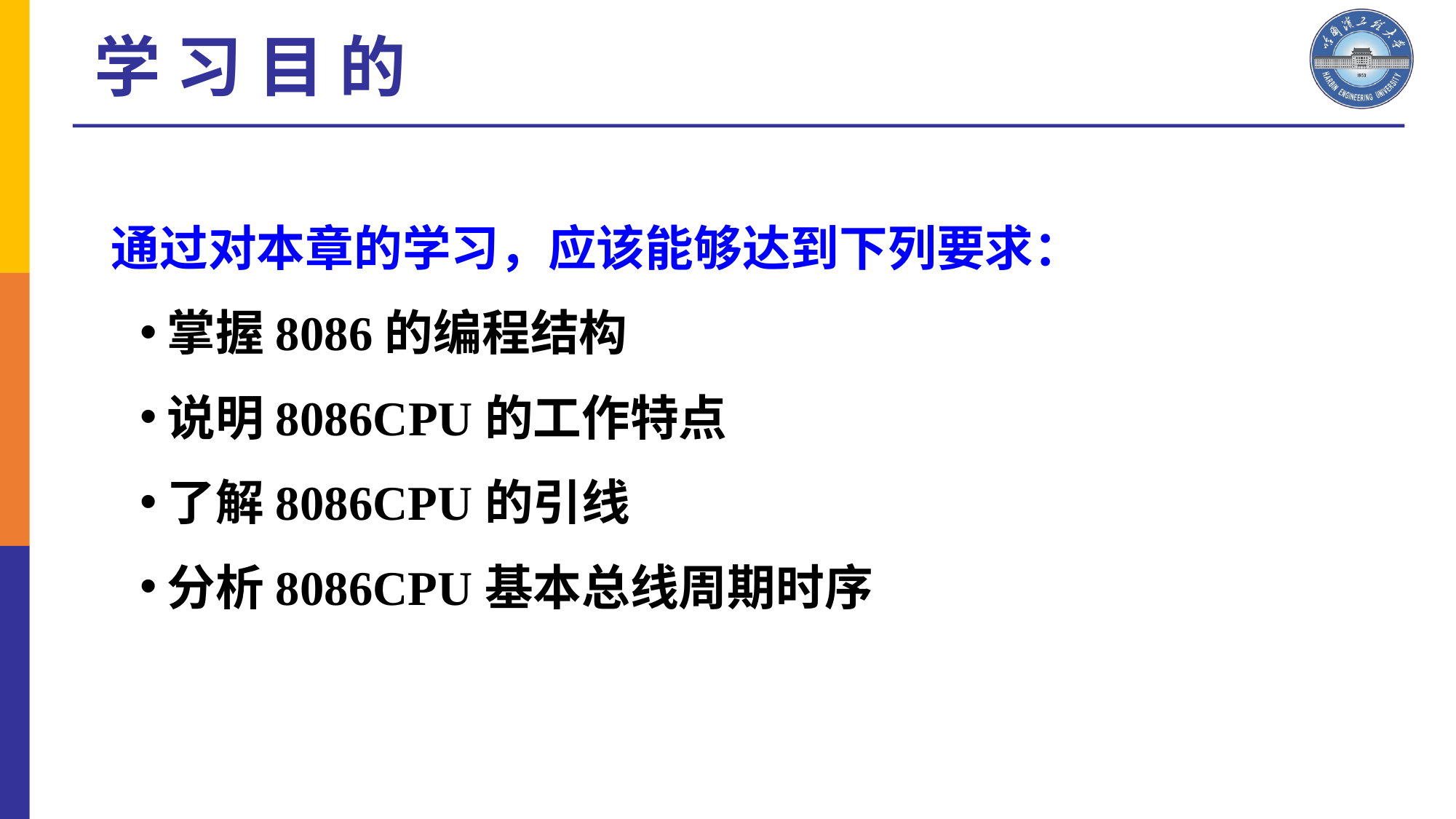

学 习 目 的
通过对本章的学习，应该能够达到下列要求：
掌握8086的编程结构
说明8086CPU的工作特点
了解8086CPU的引线
分析8086CPU基本总线周期时序